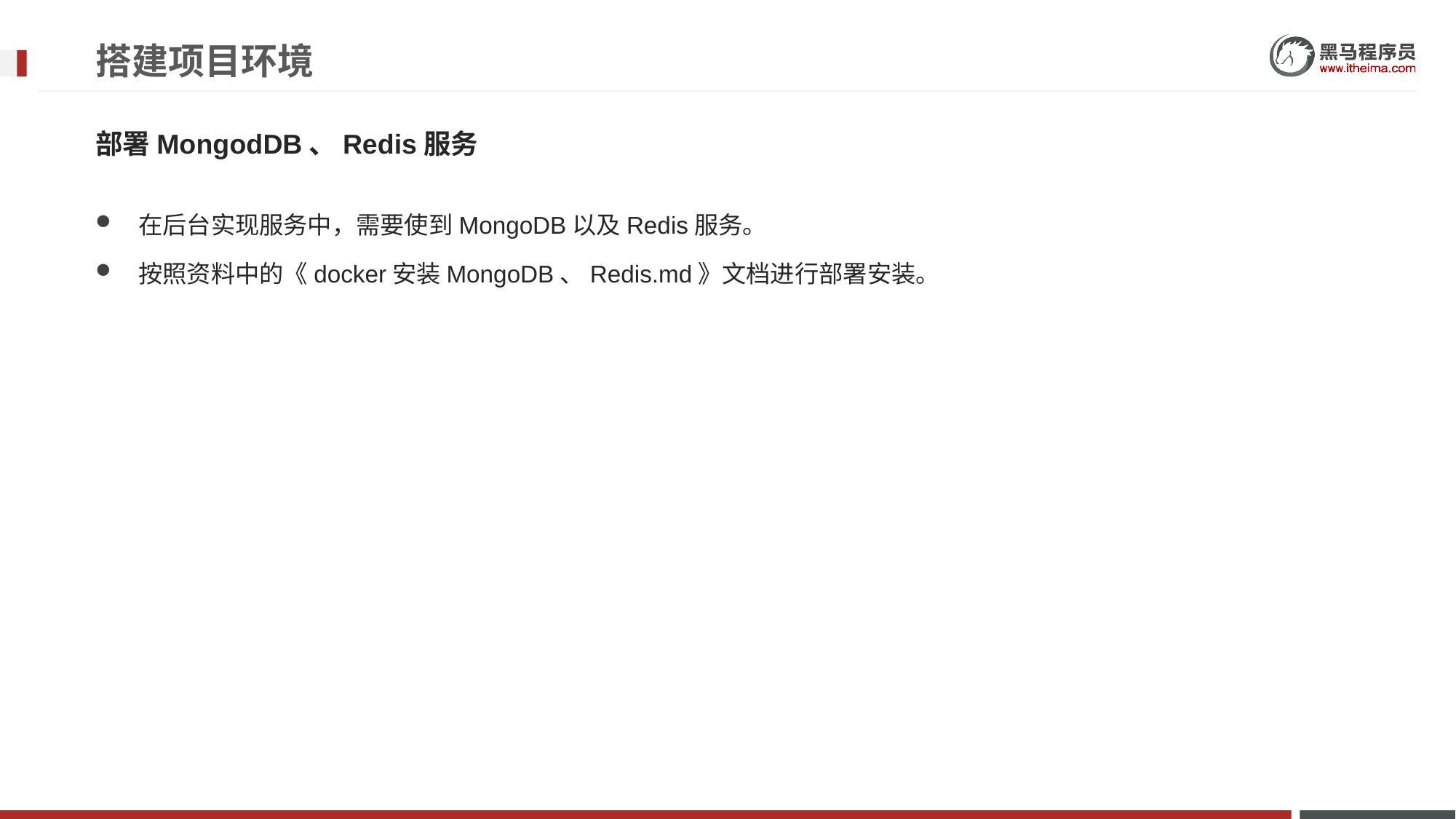

# 搭建项目环境
部署MongodDB、Redis服务
在后台实现服务中，需要使到MongoDB以及Redis服务。
按照资料中的《docker安装MongoDB、Redis.md》文档进行部署安装。